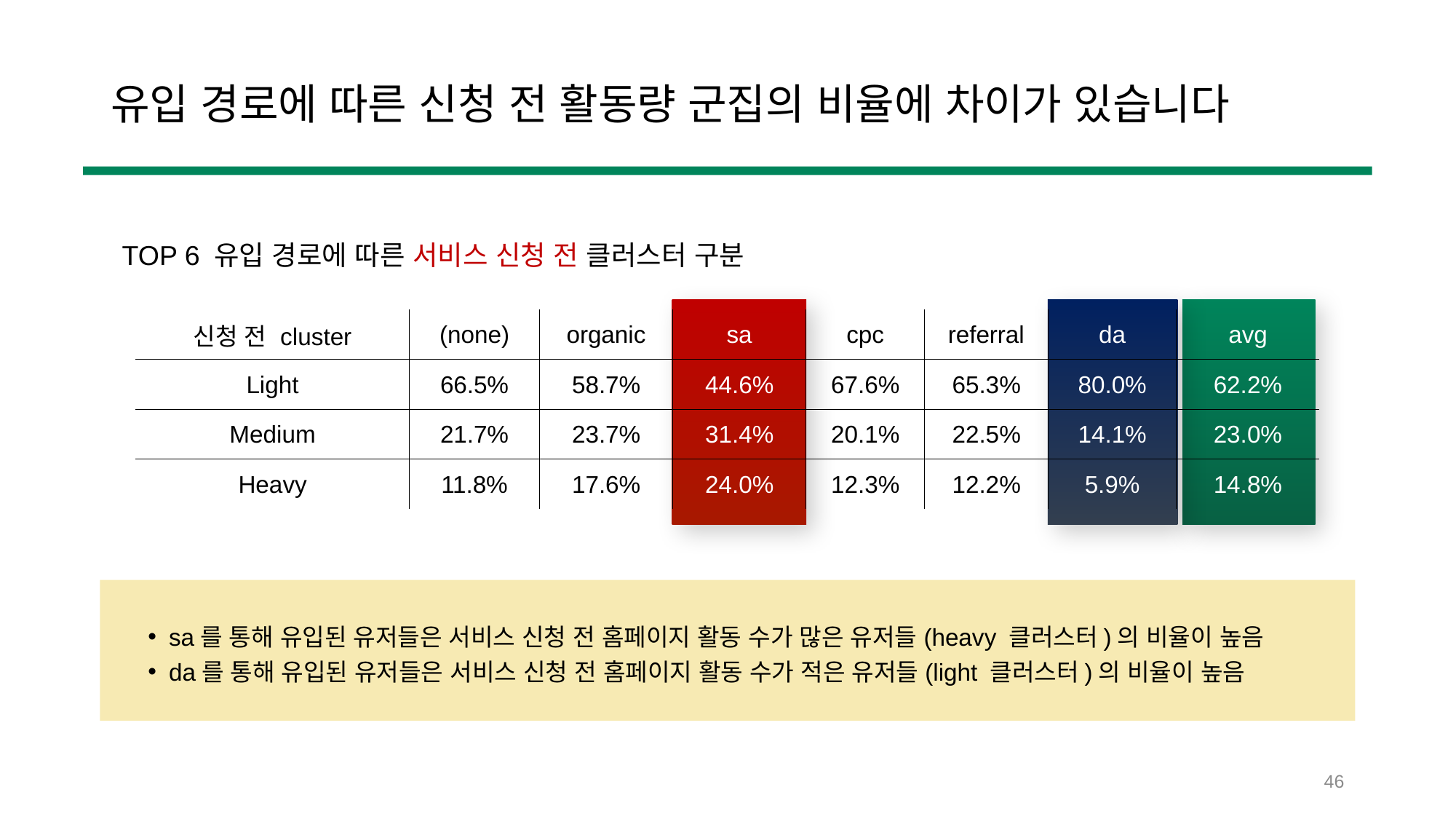

# 유입 경로에 따른 신청 전 활동량 군집의 비율에 차이가 있습니다

TOP 6 유입 경로에 따른 서비스 신청 전 클러스터 구분

| 신청 전 cluster | (none) | organic | sa | cpc | referral | da | avg |
| --- | --- | --- | --- | --- | --- | --- | --- |
| Light | 66.5% | 58.7% | 44.6% | 67.6% | 65.3% | 80.0% | 62.2% |
| Medium | 21.7% | 23.7% | 31.4% | 20.1% | 22.5% | 14.1% | 23.0% |
| Heavy | 11.8% | 17.6% | 24.0% | 12.3% | 12.2% | 5.9% | 14.8% |

sa를 통해 유입된 유저들은 서비스 신청 전 홈페이지 활동 수가 많은 유저들(heavy 클러스터)의 비율이 높음
da를 통해 유입된 유저들은 서비스 신청 전 홈페이지 활동 수가 적은 유저들(light 클러스터)의 비율이 높음
46